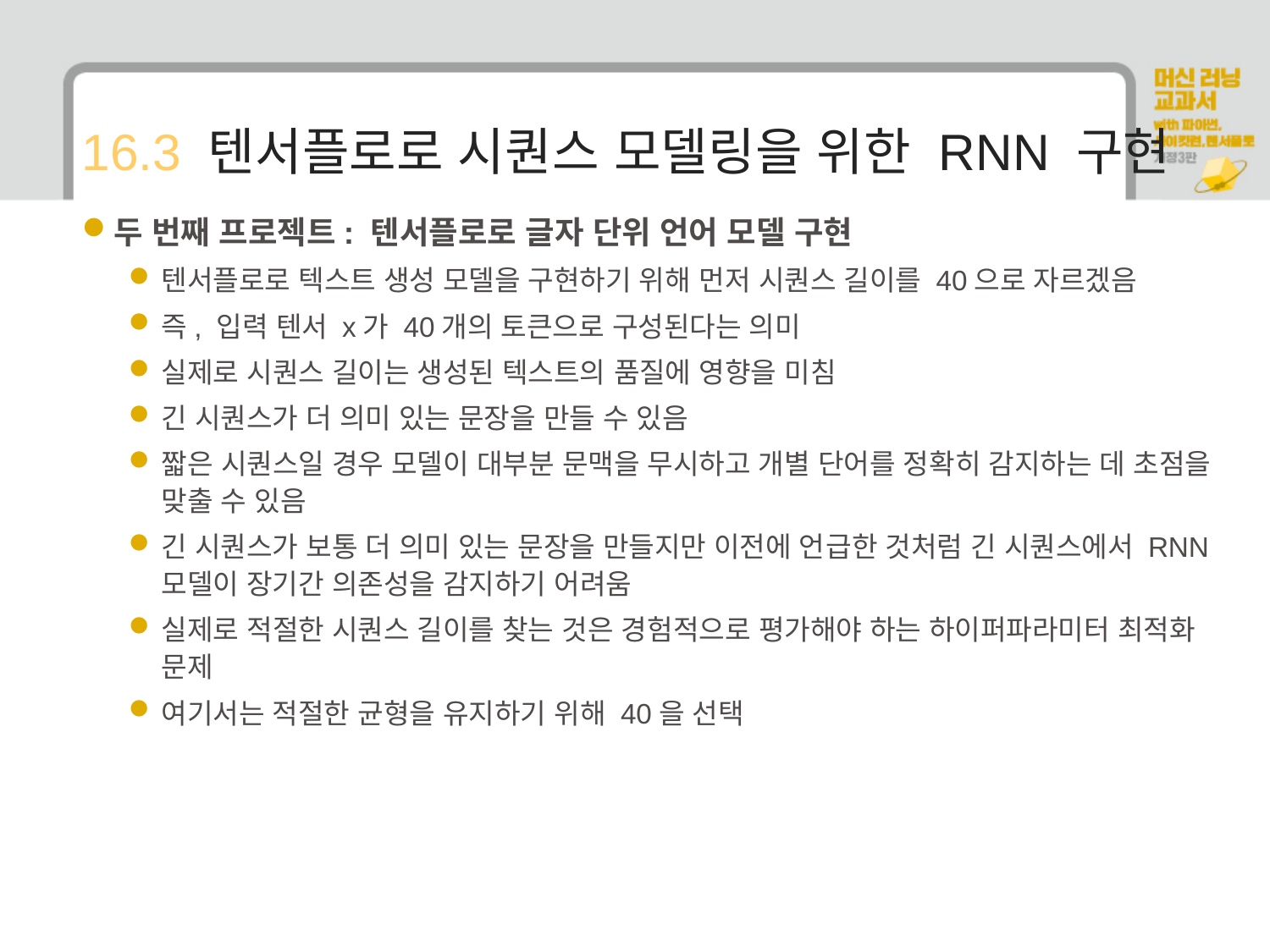

# 16.3 텐서플로로 시퀀스 모델링을 위한 RNN 구현
두 번째 프로젝트: 텐서플로로 글자 단위 언어 모델 구현
텐서플로로 텍스트 생성 모델을 구현하기 위해 먼저 시퀀스 길이를 40으로 자르겠음
즉, 입력 텐서 x가 40개의 토큰으로 구성된다는 의미
실제로 시퀀스 길이는 생성된 텍스트의 품질에 영향을 미침
긴 시퀀스가 더 의미 있는 문장을 만들 수 있음
짧은 시퀀스일 경우 모델이 대부분 문맥을 무시하고 개별 단어를 정확히 감지하는 데 초점을 맞출 수 있음
긴 시퀀스가 보통 더 의미 있는 문장을 만들지만 이전에 언급한 것처럼 긴 시퀀스에서 RNN 모델이 장기간 의존성을 감지하기 어려움
실제로 적절한 시퀀스 길이를 찾는 것은 경험적으로 평가해야 하는 하이퍼파라미터 최적화 문제
여기서는 적절한 균형을 유지하기 위해 40을 선택